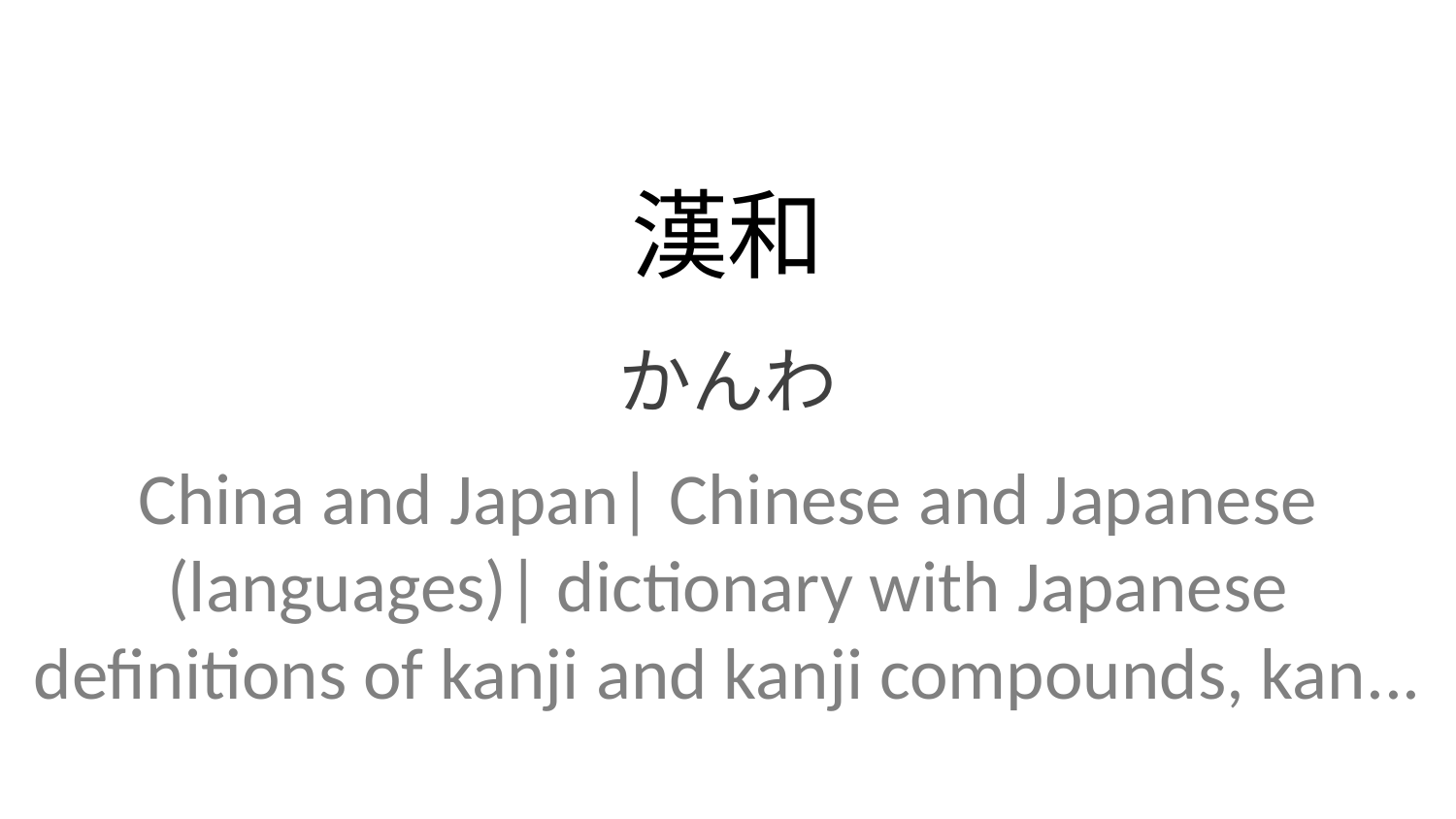

漢和

かんわ
China and Japan| Chinese and Japanese (languages)| dictionary with Japanese definitions of kanji and kanji compounds, kan...